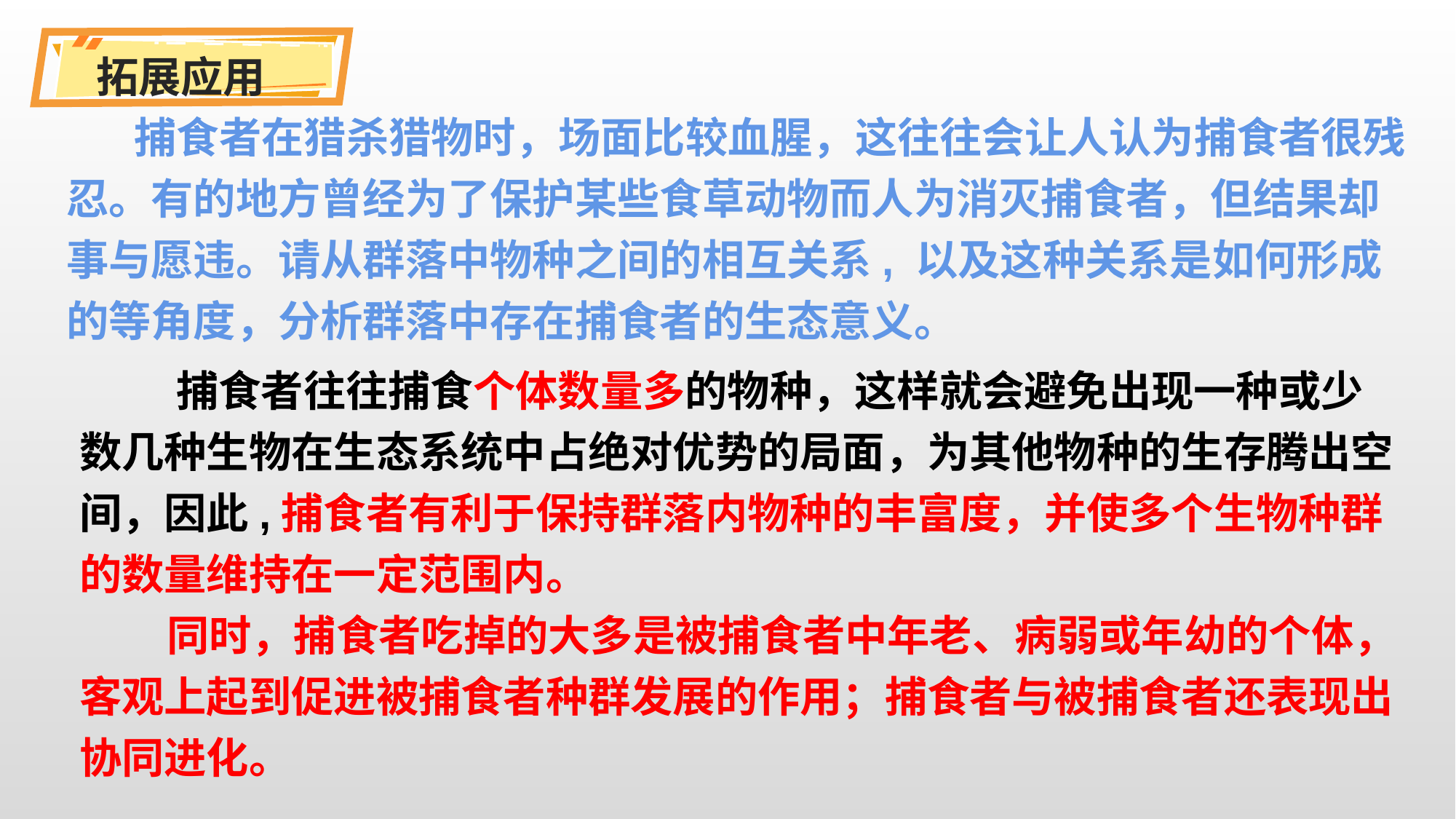

拓展应用

      捕食者在猎杀猎物时，场面比较血腥，这往往会让人认为捕食者很残忍。有的地方曾经为了保护某些食草动物而人为消灭捕食者，但结果却事与愿违。请从群落中物种之间的相互关系, 以及这种关系是如何形成的等角度，分析群落中存在捕食者的生态意义。
         捕食者往往捕食个体数量多的物种，这样就会避免出现一种或少数几种生物在生态系统中占绝对优势的局面，为其他物种的生存腾出空间，因此,捕食者有利于保持群落内物种的丰富度，并使多个生物种群的数量维持在一定范围内。
        同时，捕食者吃掉的大多是被捕食者中年老、病弱或年幼的个体，客观上起到促进被捕食者种群发展的作用；捕食者与被捕食者还表现出协同进化。